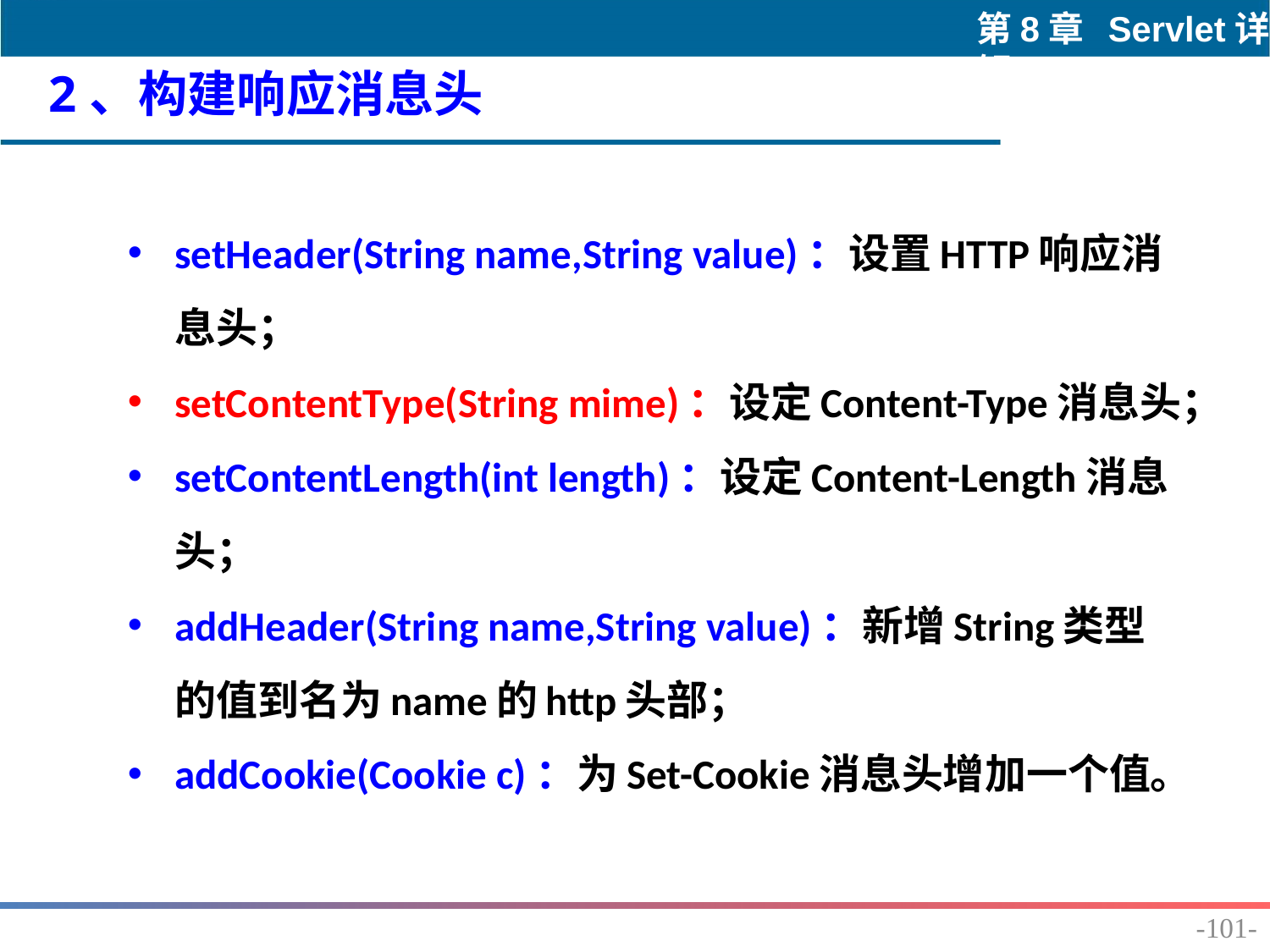

2、构建响应消息头
setHeader(String name,String value)：设置HTTP响应消息头；
setContentType(String mime)：设定Content-Type消息头；
setContentLength(int length)：设定Content-Length消息头；
addHeader(String name,String value)：新增String类型的值到名为name的http头部；
addCookie(Cookie c)：为Set-Cookie消息头增加一个值。

-101-